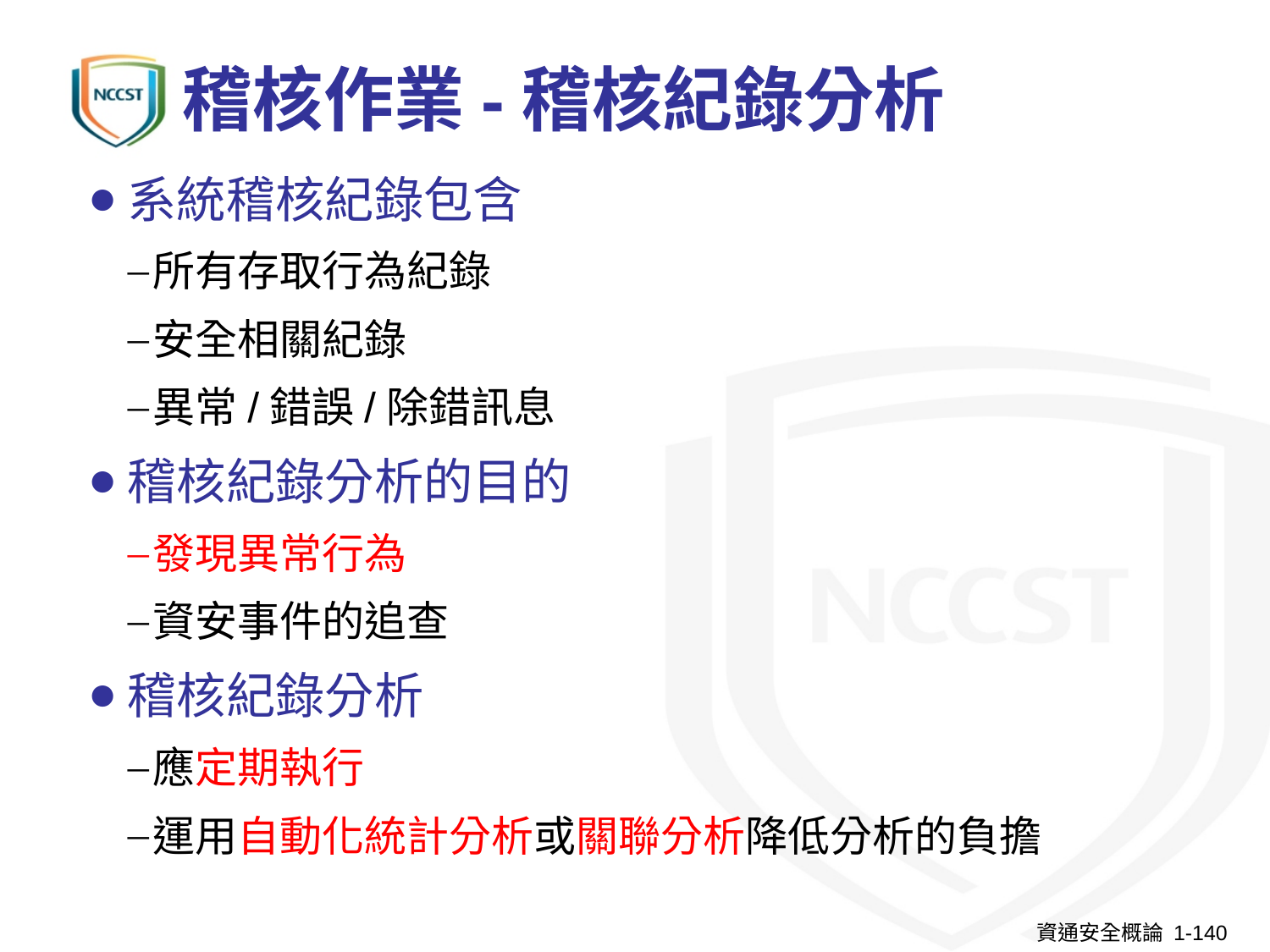

# 稽核作業-稽核紀錄分析
系統稽核紀錄包含
所有存取行為紀錄
安全相關紀錄
異常/錯誤/除錯訊息
稽核紀錄分析的目的
發現異常行為
資安事件的追查
稽核紀錄分析
應定期執行
運用自動化統計分析或關聯分析降低分析的負擔